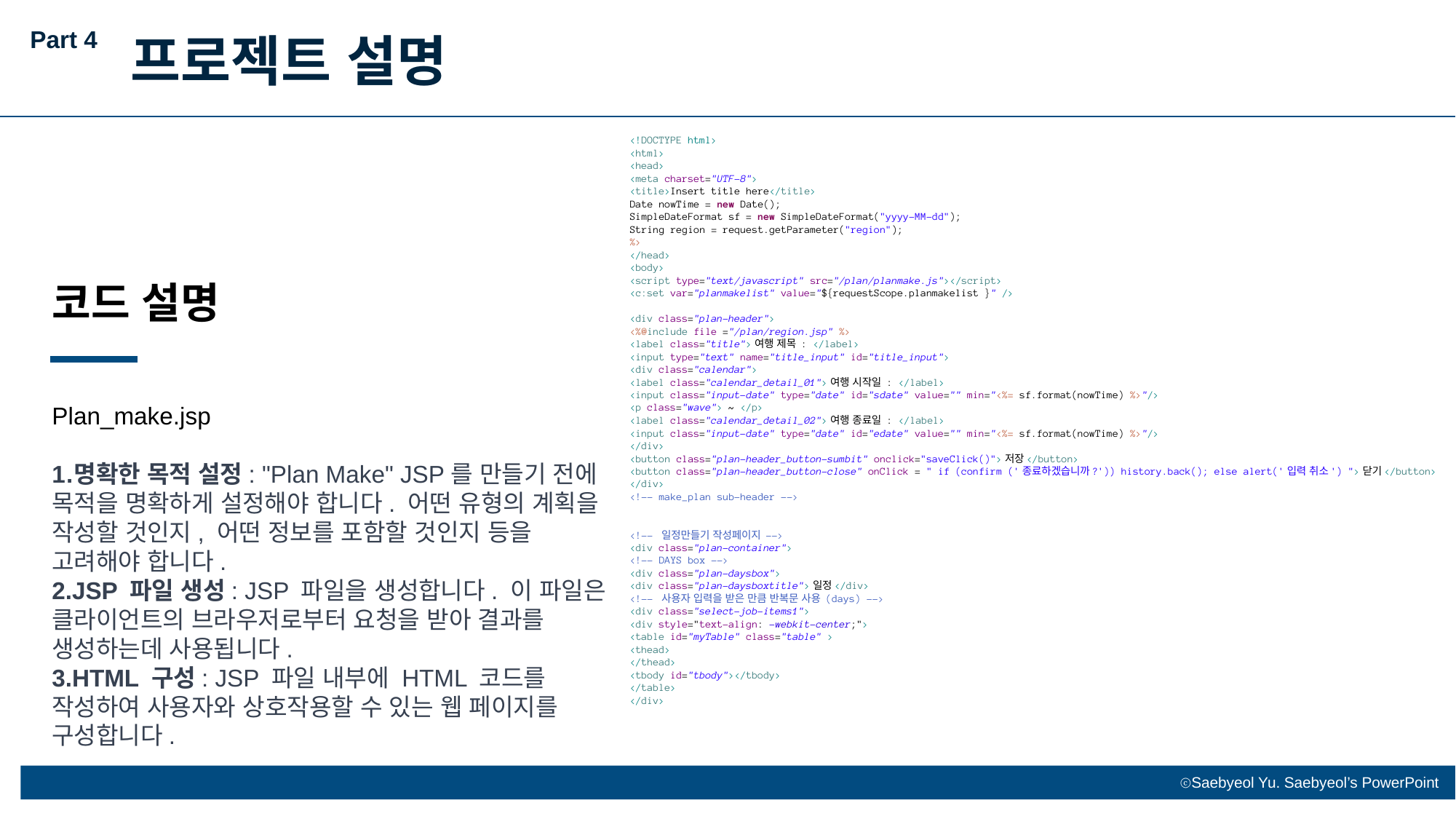

Part 4
프로젝트 설명
<!DOCTYPE html>
<html>
<head>
<meta charset="UTF-8">
<title>Insert title here</title>
Date nowTime = new Date();
SimpleDateFormat sf = new SimpleDateFormat("yyyy-MM-dd");
String region = request.getParameter("region");
%>
</head>
<body>
<script type="text/javascript" src="/plan/planmake.js"></script>
<c:set var="planmakelist" value="${requestScope.planmakelist }" />
<div class="plan-header">
<%@include file ="/plan/region.jsp" %>
<label class="title">여행 제목 : </label>
<input type="text" name="title_input" id="title_input">
<div class="calendar">
<label class="calendar_detail_01">여행 시작일 : </label>
<input class="input-date" type="date" id="sdate" value="" min="<%= sf.format(nowTime) %>"/>
<p class="wave"> ~ </p>
<label class="calendar_detail_02">여행 종료일 : </label>
<input class="input-date" type="date" id="edate" value="" min="<%= sf.format(nowTime) %>"/>
</div>
<button class="plan-header_button-sumbit" onclick="saveClick()">저장</button>
<button class="plan-header_button-close" onClick = " if (confirm ('종료하겠습니까?')) history.back(); else alert('입력 취소') ">닫기</button>
</div>
<!-- make_plan sub-header -->

<!-- 일정만들기 작성페이지 -->
<div class="plan-container">
<!-- DAYS box -->
<div class="plan-daysbox">
<div class="plan-daysboxtitle">일정</div>
<!-- 사용자 입력을 받은 만큼 반복문 사용 (days) -->
<div class="select-job-items1">
<div style="text-align: -webkit-center;">
<table id="myTable" class="table" >
<thead>
</thead>
<tbody id="tbody"></tbody>
</table>
</div>

코드 설명
Plan_make.jsp

명확한 목적 설정: "Plan Make" JSP를 만들기 전에 목적을 명확하게 설정해야 합니다. 어떤 유형의 계획을 작성할 것인지, 어떤 정보를 포함할 것인지 등을 고려해야 합니다.
JSP 파일 생성: JSP 파일을 생성합니다. 이 파일은 클라이언트의 브라우저로부터 요청을 받아 결과를 생성하는데 사용됩니다.
HTML 구성: JSP 파일 내부에 HTML 코드를 작성하여 사용자와 상호작용할 수 있는 웹 페이지를 구성합니다.